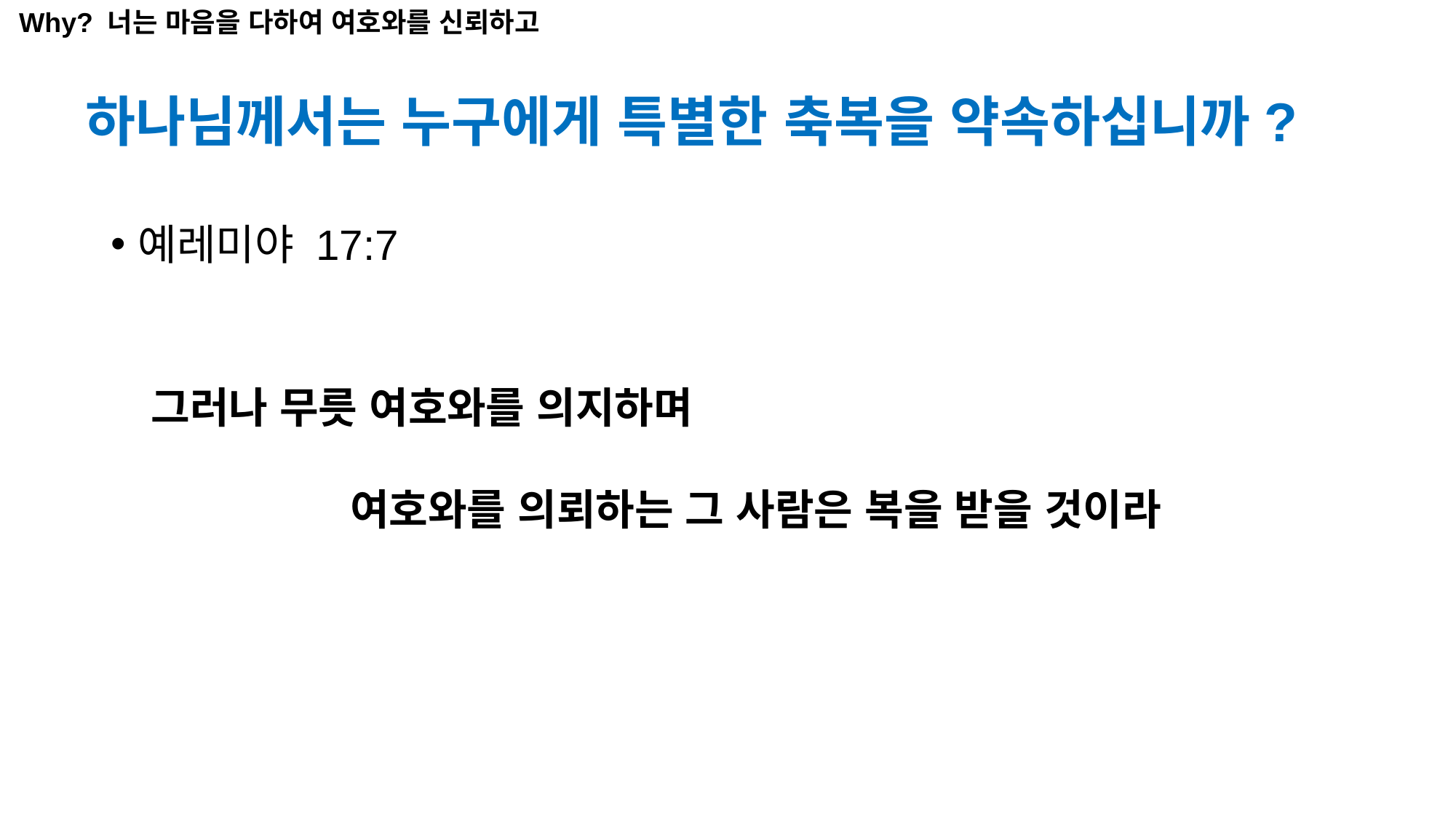

Why? 너는 마음을 다하여 여호와를 신뢰하고
# 하나님께서는 누구에게 특별한 축복을 약속하십니까?
예레미야 17:7
그러나 무릇 여호와를 의지하며

                여호와를 의뢰하는 그 사람은 복을 받을 것이라